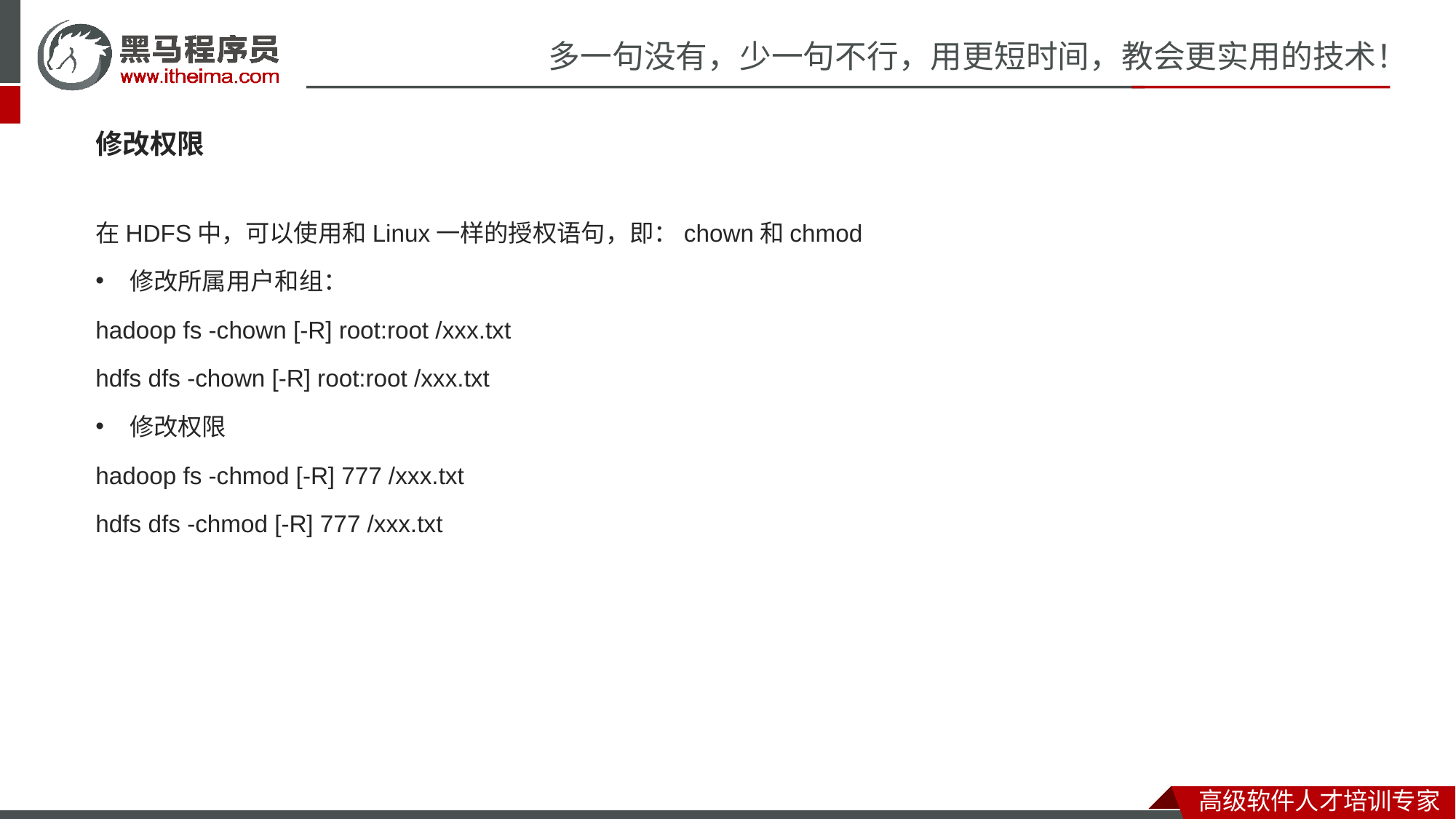

修改权限
在HDFS中，可以使用和Linux一样的授权语句，即：chown和chmod
修改所属用户和组：
hadoop fs -chown [-R] root:root /xxx.txt
hdfs dfs -chown [-R] root:root /xxx.txt
修改权限
hadoop fs -chmod [-R] 777 /xxx.txt
hdfs dfs -chmod [-R] 777 /xxx.txt